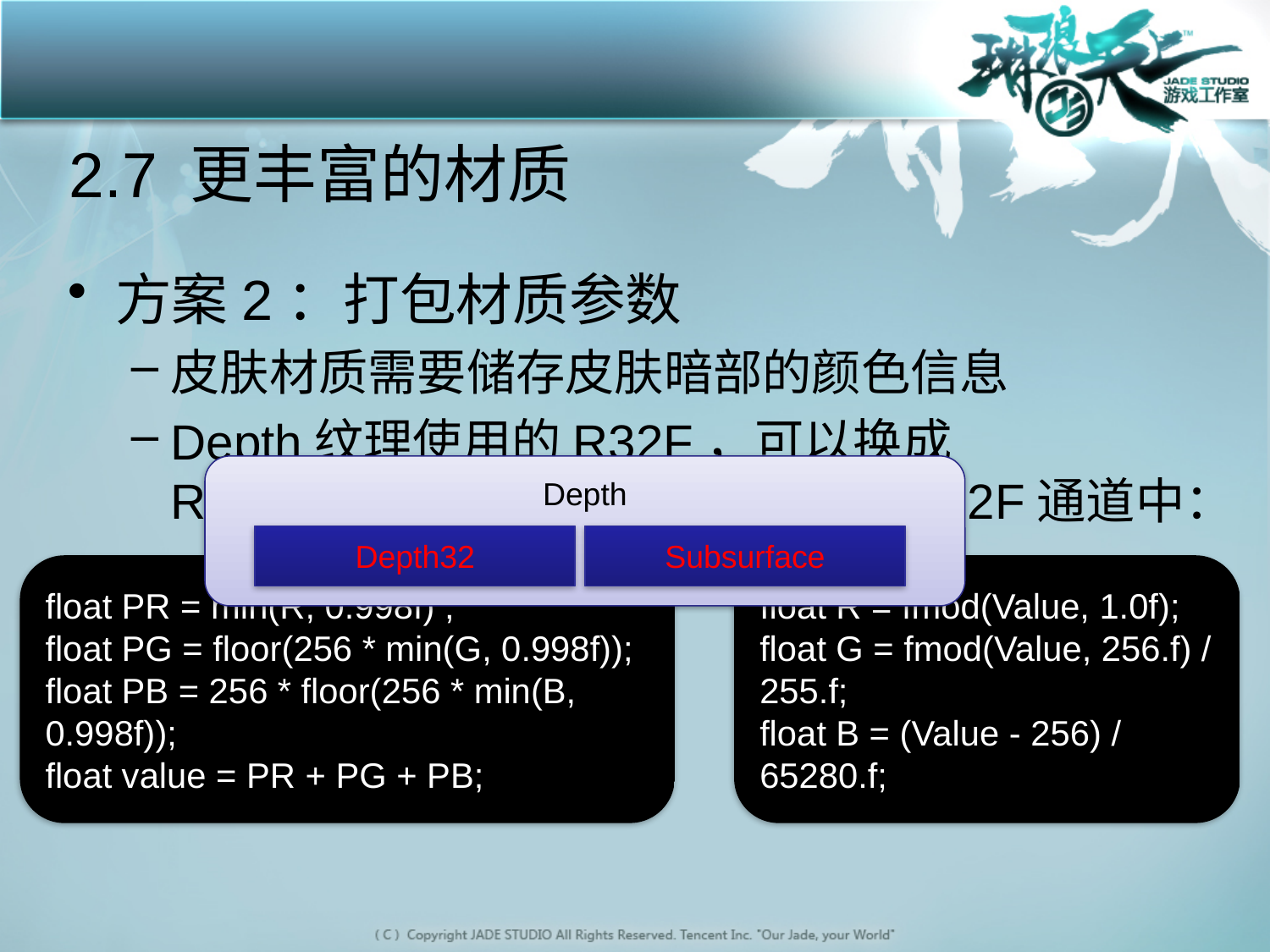

# 2.7 更丰富的材质
方案2：打包材质参数
皮肤材质需要储存皮肤暗部的颜色信息
Depth纹理使用的R32F，可以换成R32G32F，并将颜色信息打包入G32F通道中：

Depth

Depth32
Subsurface
float PR = min(R, 0.998f) ;
float PG = floor(256 * min(G, 0.998f));
float PB = 256 * floor(256 * min(B, 0.998f));
float value = PR + PG + PB;
float R = fmod(Value, 1.0f);
float G = fmod(Value, 256.f) / 255.f;
float B = (Value - 256) / 65280.f;